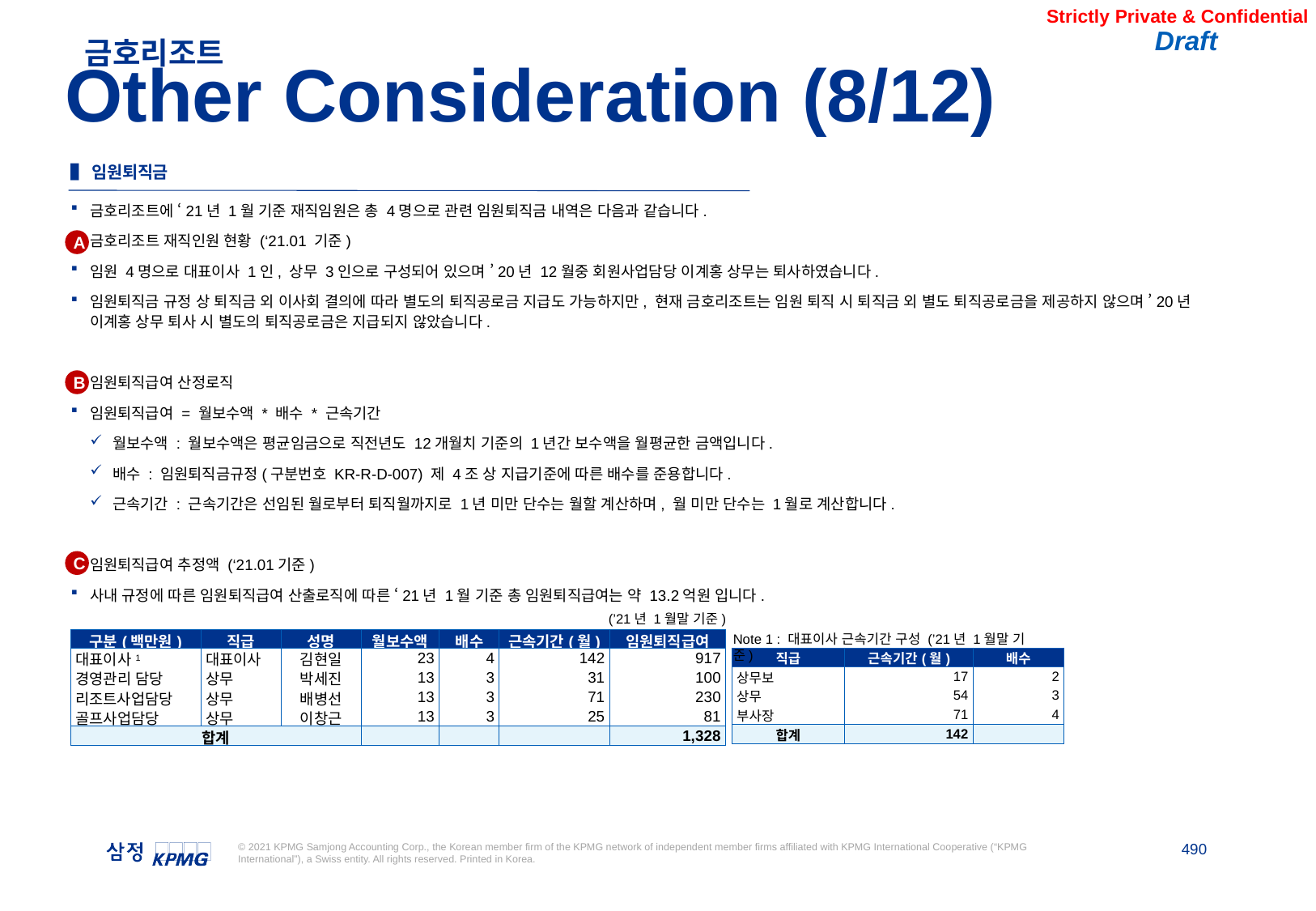

금호리조트
Other Consideration (8/12)
▌임원퇴직금

금호리조트에 ‘21년 1월 기준 재직임원은 총 4명으로 관련 임원퇴직금 내역은 다음과 같습니다.
금호리조트 재직인원 현황 (‘21.01 기준)
임원 4명으로 대표이사 1인, 상무 3인으로 구성되어 있으며 ’20년 12월중 회원사업담당 이계홍 상무는 퇴사하였습니다.
임원퇴직금 규정 상 퇴직금 외 이사회 결의에 따라 별도의 퇴직공로금 지급도 가능하지만, 현재 금호리조트는 임원 퇴직 시 퇴직금 외 별도 퇴직공로금을 제공하지 않으며 ’20년 이계홍 상무 퇴사 시 별도의 퇴직공로금은 지급되지 않았습니다.

임원퇴직급여 산정로직
임원퇴직급여 = 월보수액 * 배수 * 근속기간
월보수액 : 월보수액은 평균임금으로 직전년도 12개월치 기준의 1년간 보수액을 월평균한 금액입니다.
배수 : 임원퇴직금규정(구분번호 KR-R-D-007) 제 4조 상 지급기준에 따른 배수를 준용합니다.
근속기간 : 근속기간은 선임된 월로부터 퇴직월까지로 1년 미만 단수는 월할 계산하며, 월 미만 단수는 1월로 계산합니다.

임원퇴직급여 추정액 (‘21.01기준)
사내 규정에 따른 임원퇴직급여 산출로직에 따른 ‘21년 1월 기준 총 임원퇴직급여는 약 13.2억원 입니다.

A
B
C
(’21년 1월말 기준)
| 구분(백만원) | 직급 | 성명 | 월보수액 | 배수 | 근속기간(월) | 임원퇴직급여 |
| --- | --- | --- | --- | --- | --- | --- |
| 대표이사1 | 대표이사 | 김현일 | 23 | 4 | 142 | 917 |
| 경영관리 담당 | 상무 | 박세진 | 13 | 3 | 31 | 100 |
| 리조트사업담당 | 상무 | 배병선 | 13 | 3 | 71 | 230 |
| 골프사업담당 | 상무 | 이창근 | 13 | 3 | 25 | 81 |
| 합계 |  |  |  |  |  | 1,328 |
Note 1 : 대표이사 근속기간 구성 (’21년 1월말 기준)
| 직급 | 근속기간(월) | 배수 |
| --- | --- | --- |
| 상무보 | 17 | 2 |
| 상무 | 54 | 3 |
| 부사장 | 71 | 4 |
| 합계 | 142 |  |